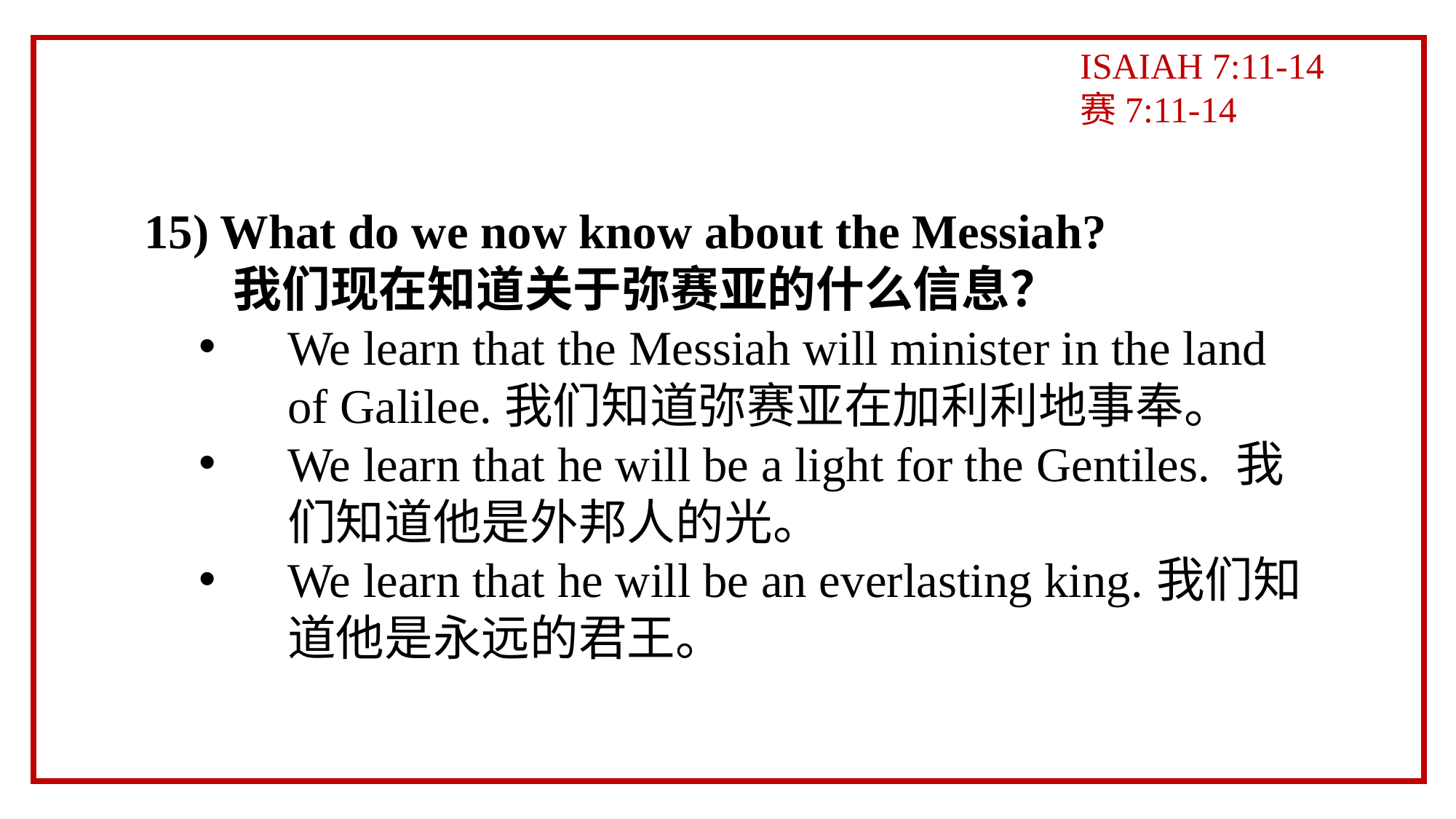

ISAIAH 7:11-14
赛7:11-14
15) What do we now know about the Messiah?
       我们现在知道关于弥赛亚的什么信息？
We learn that the Messiah will minister in the land of Galilee.我们知道弥赛亚在加利利地事奉。
We learn that he will be a light for the Gentiles. 我们知道他是外邦人的光。
We learn that he will be an everlasting king.我们知道他是永远的君王。